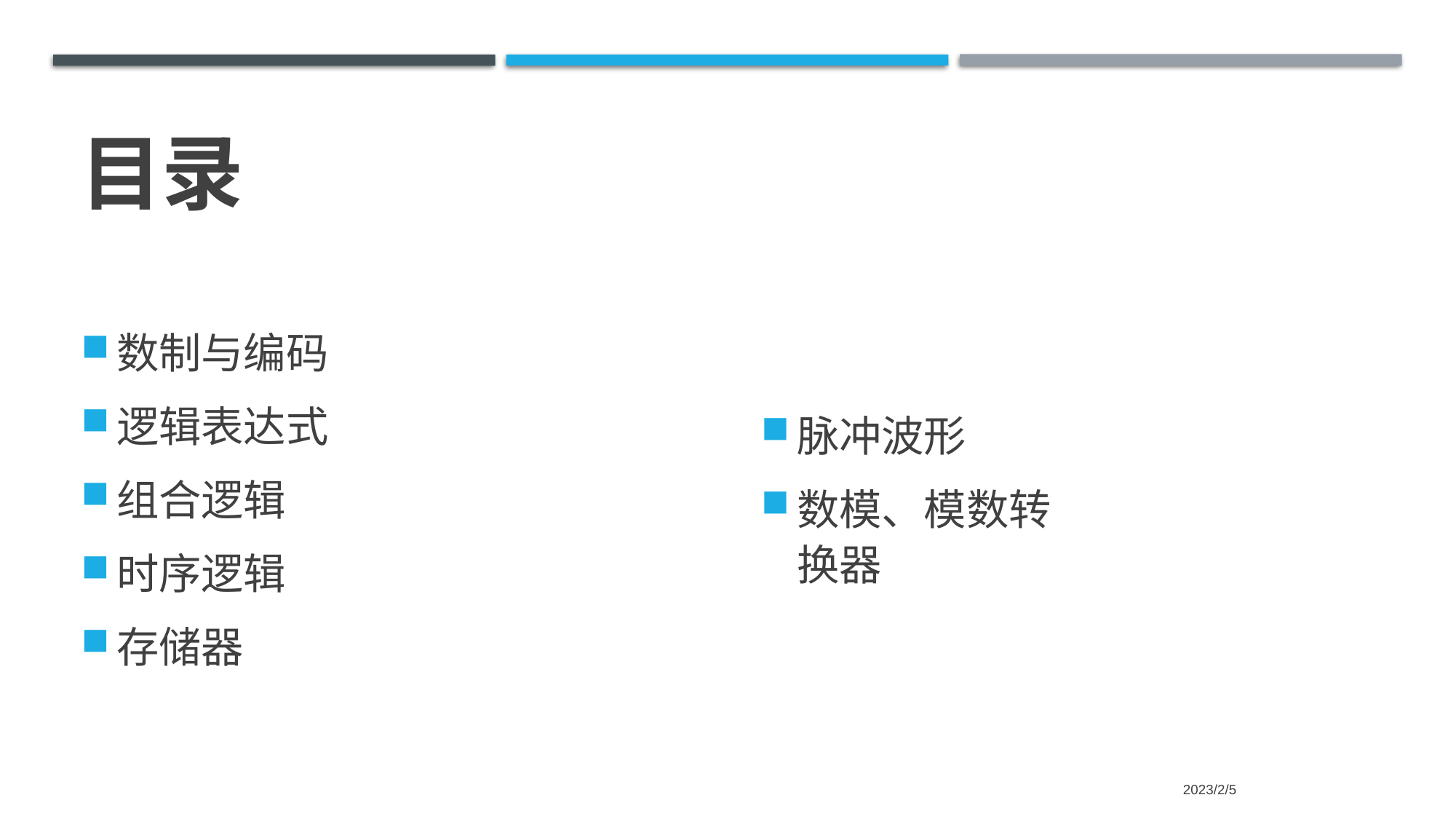

# 目录
数制与编码
逻辑表达式
组合逻辑
时序逻辑
存储器
脉冲波形
数模、模数转换器
2023/2/5